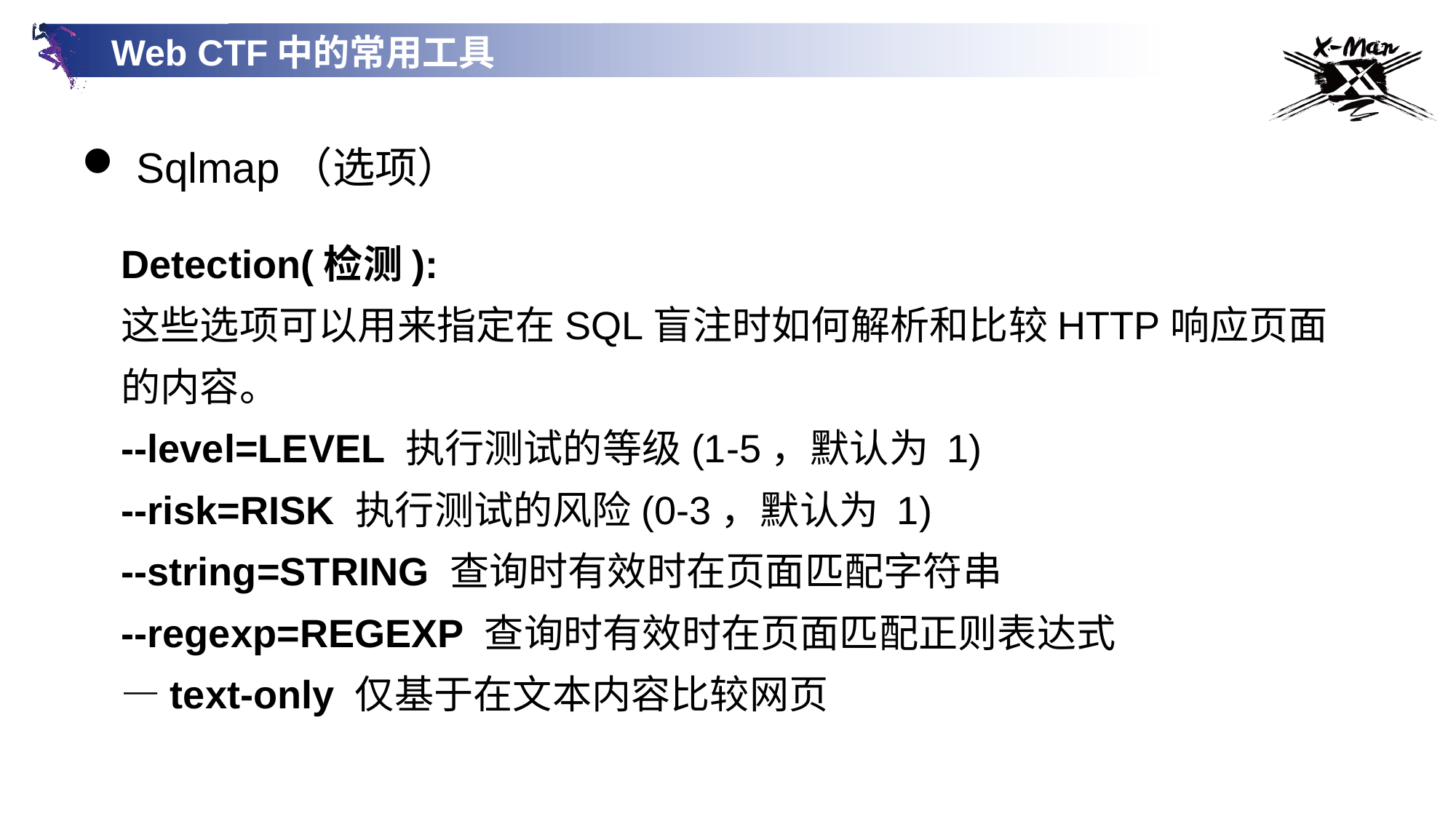

Web CTF中的常用工具
Sqlmap（选项）
Detection(检测):
这些选项可以用来指定在SQL盲注时如何解析和比较HTTP响应页面的内容。
--level=LEVEL 执行测试的等级(1-5，默认为 1)
--risk=RISK 执行测试的风险(0-3，默认为 1)
--string=STRING 查询时有效时在页面匹配字符串
--regexp=REGEXP 查询时有效时在页面匹配正则表达式
—text-only 仅基于在文本内容比较网页